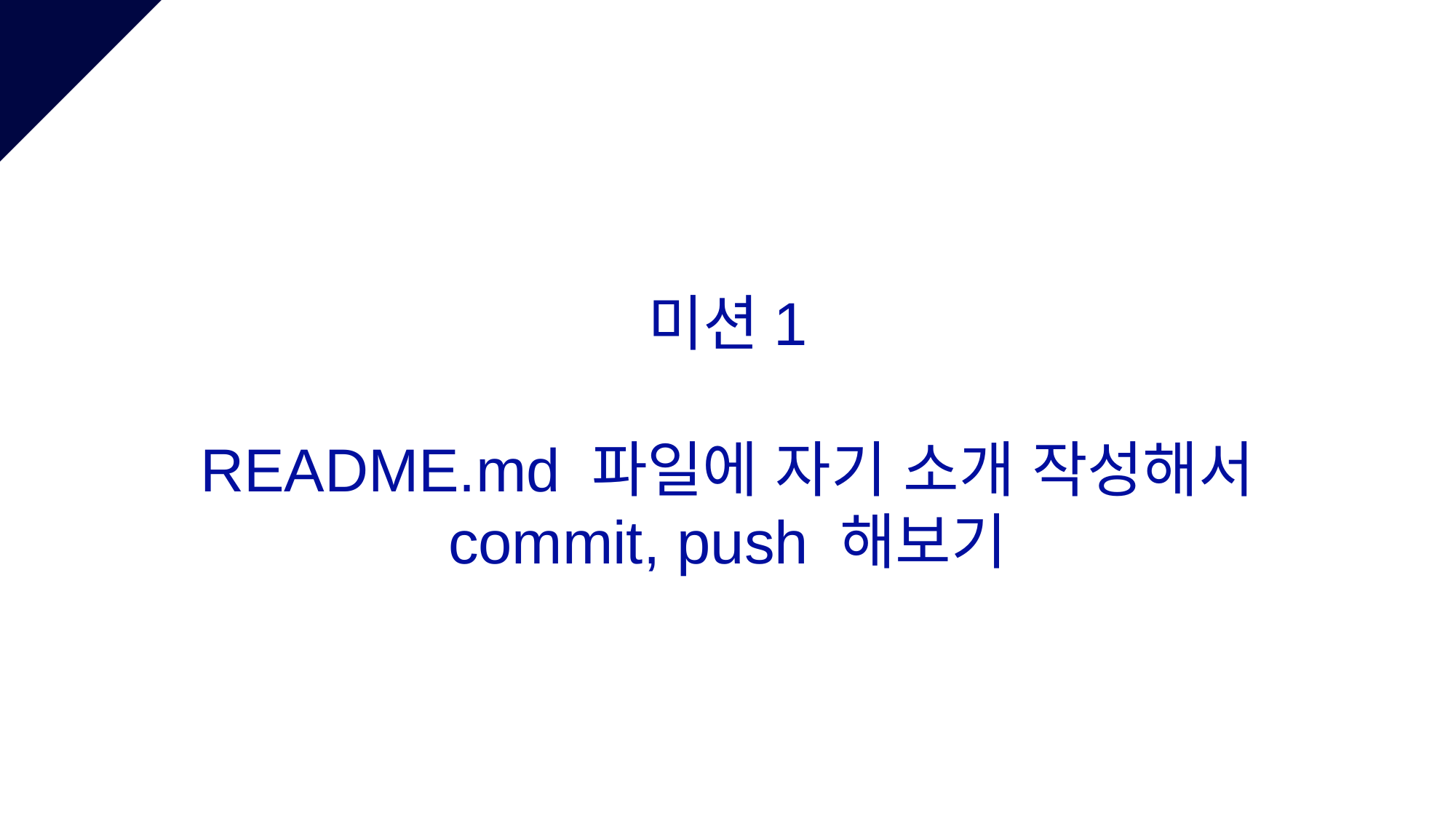

미션1

README.md 파일에 자기 소개 작성해서 commit, push 해보기